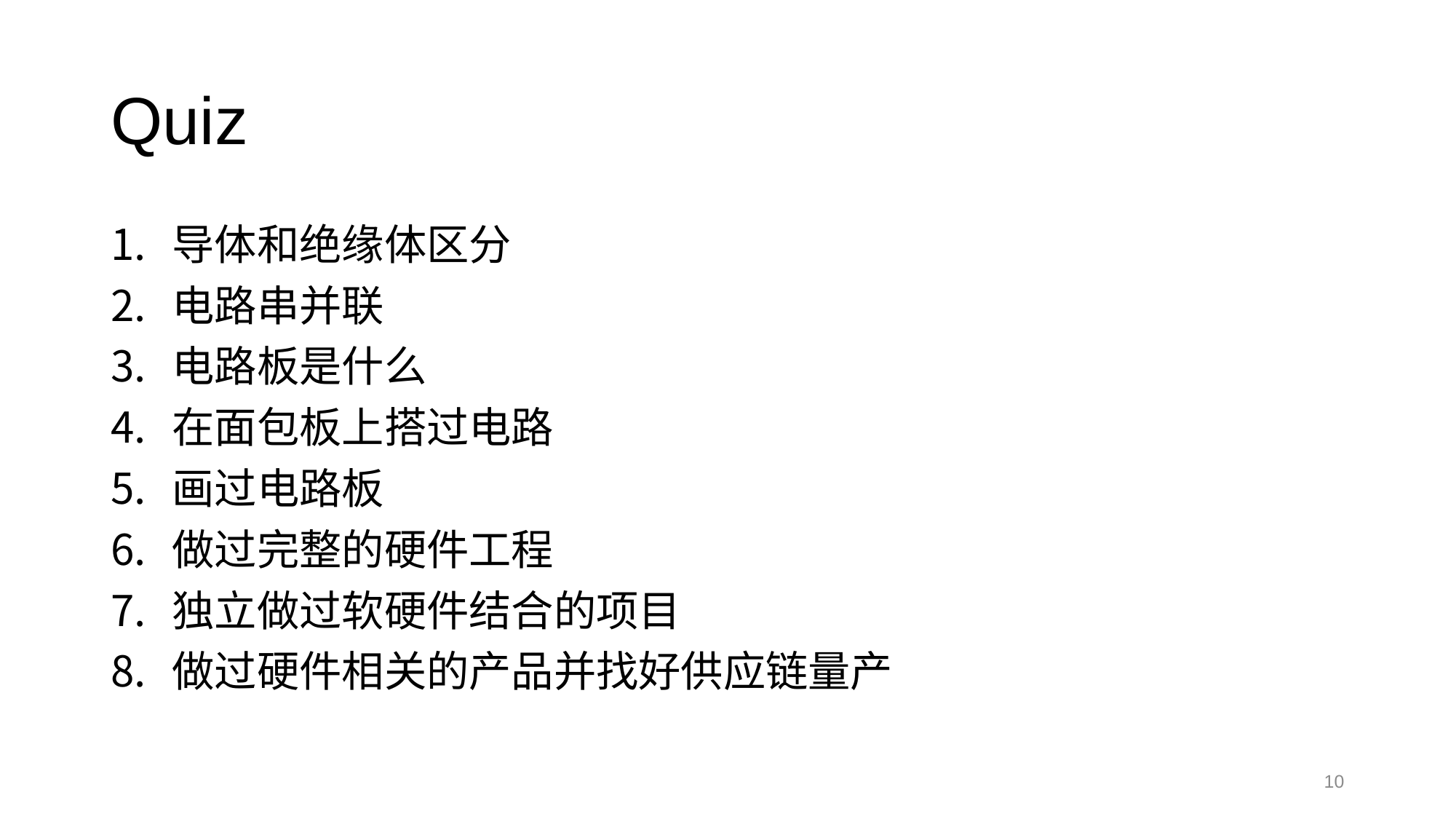

# Quiz
导体和绝缘体区分
电路串并联
电路板是什么
在面包板上搭过电路
画过电路板
做过完整的硬件工程
独立做过软硬件结合的项目
做过硬件相关的产品并找好供应链量产
10